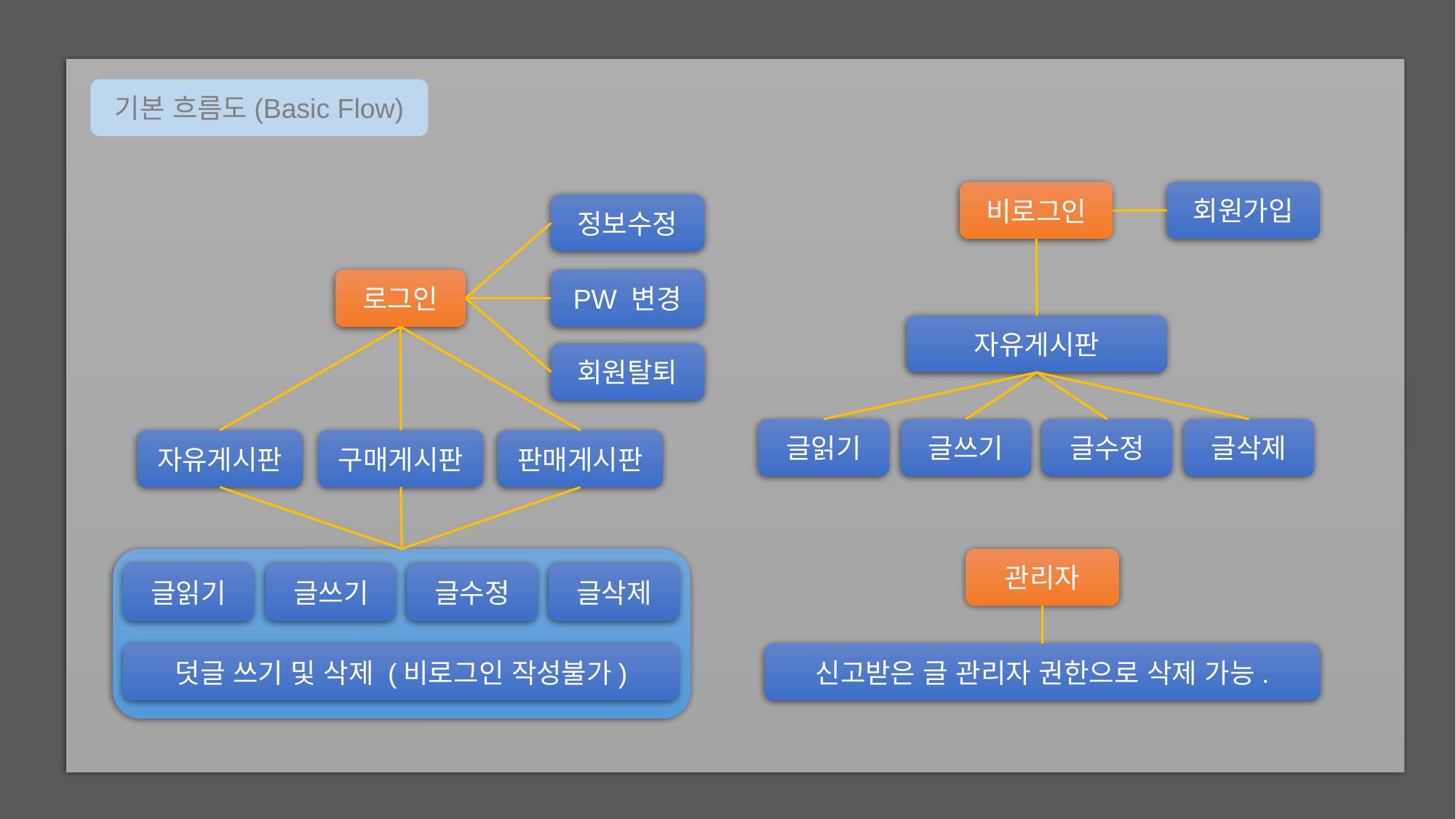

기본 흐름도(Basic Flow)
회원가입
비로그인
정보수정
로그인
PW 변경
자유게시판
회원탈퇴
글수정
글쓰기
글읽기
글삭제
판매게시판
자유게시판
구매게시판

관리자
글수정
글쓰기
글읽기
글삭제
덧글 쓰기 및 삭제 (비로그인 작성불가)
신고받은 글 관리자 권한으로 삭제 가능.